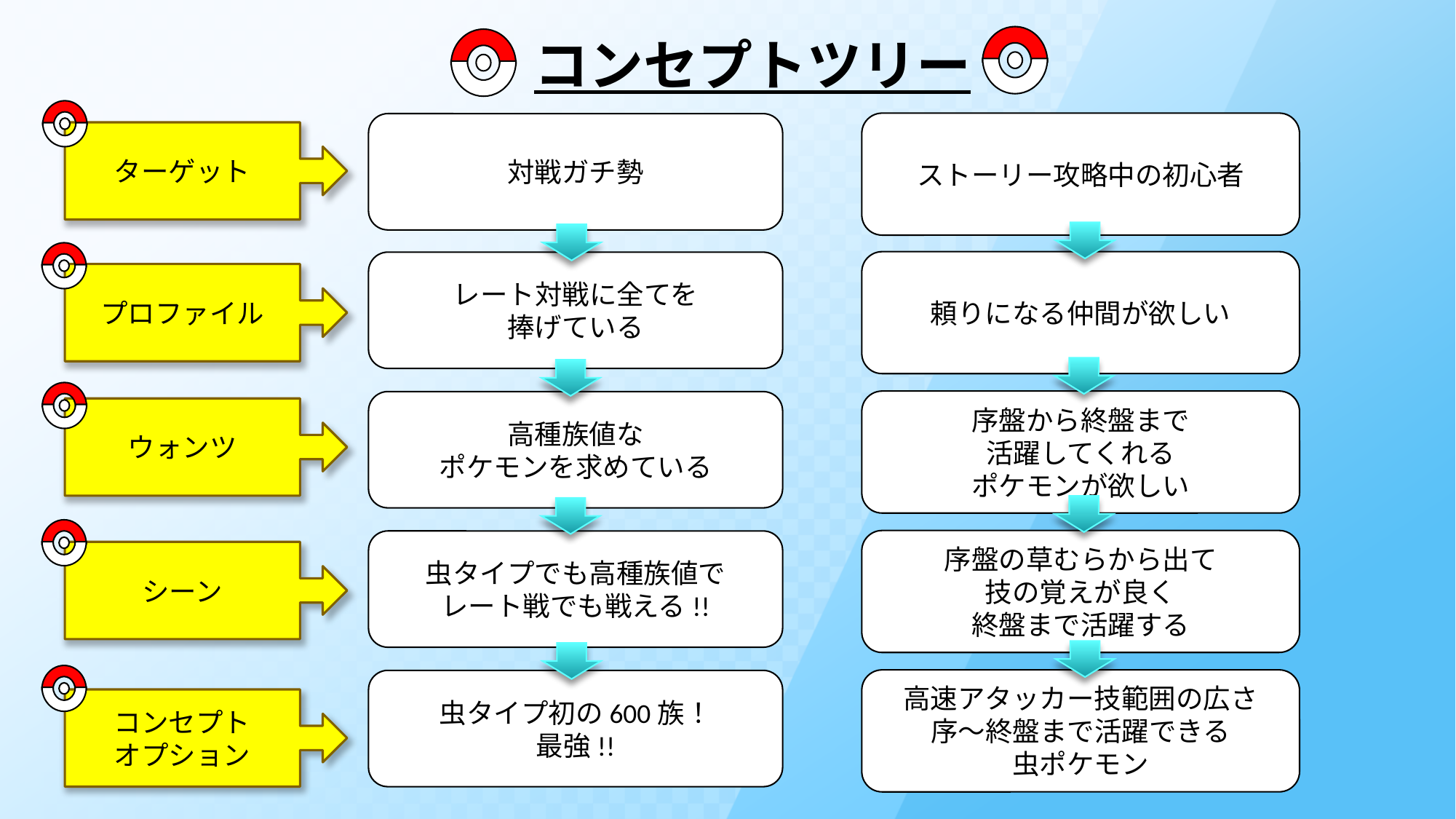

コンセプトツリー

ストーリー攻略中の初心者
頼りになる仲間が欲しい
序盤から終盤まで
活躍してくれる
ポケモンが欲しい
序盤の草むらから出て
技の覚えが良く
終盤まで活躍する
高速アタッカー技範囲の広さ
序～終盤まで活躍できる
虫ポケモン
対戦ガチ勢
レート対戦に全てを
捧げている
高種族値な
ポケモンを求めている
虫タイプでも高種族値で
レート戦でも戦える!!
虫タイプ初の600族！
最強!!
ターゲット

プロファイル

ウォンツ

シーン

コンセプト
オプション